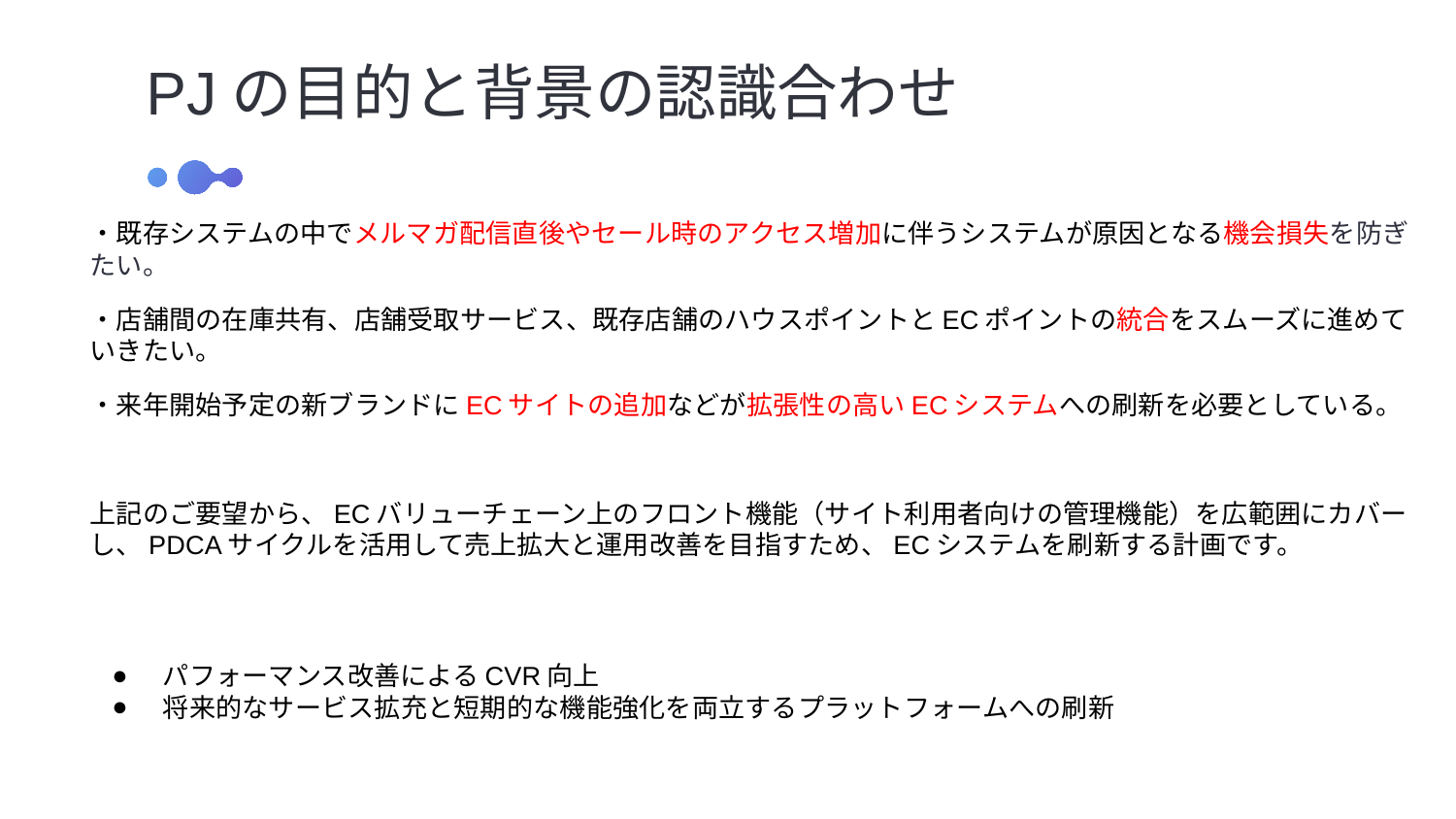

PJの目的と背景の認識合わせ

・既存システムの中でメルマガ配信直後やセール時のアクセス増加に伴うシステムが原因となる機会損失を防ぎたい。
・店舗間の在庫共有、店舗受取サービス、既存店舗のハウスポイントとECポイントの統合をスムーズに進めていきたい。
・来年開始予定の新ブランドにECサイトの追加などが拡張性の高いECシステムへの刷新を必要としている。

上記のご要望から、ECバリューチェーン上のフロント機能（サイト利用者向けの管理機能）を広範囲にカバーし、PDCAサイクルを活用して売上拡大と運用改善を目指すため、ECシステムを刷新する計画です。

パフォーマンス改善によるCVR向上
将来的なサービス拡充と短期的な機能強化を両立するプラットフォームへの刷新